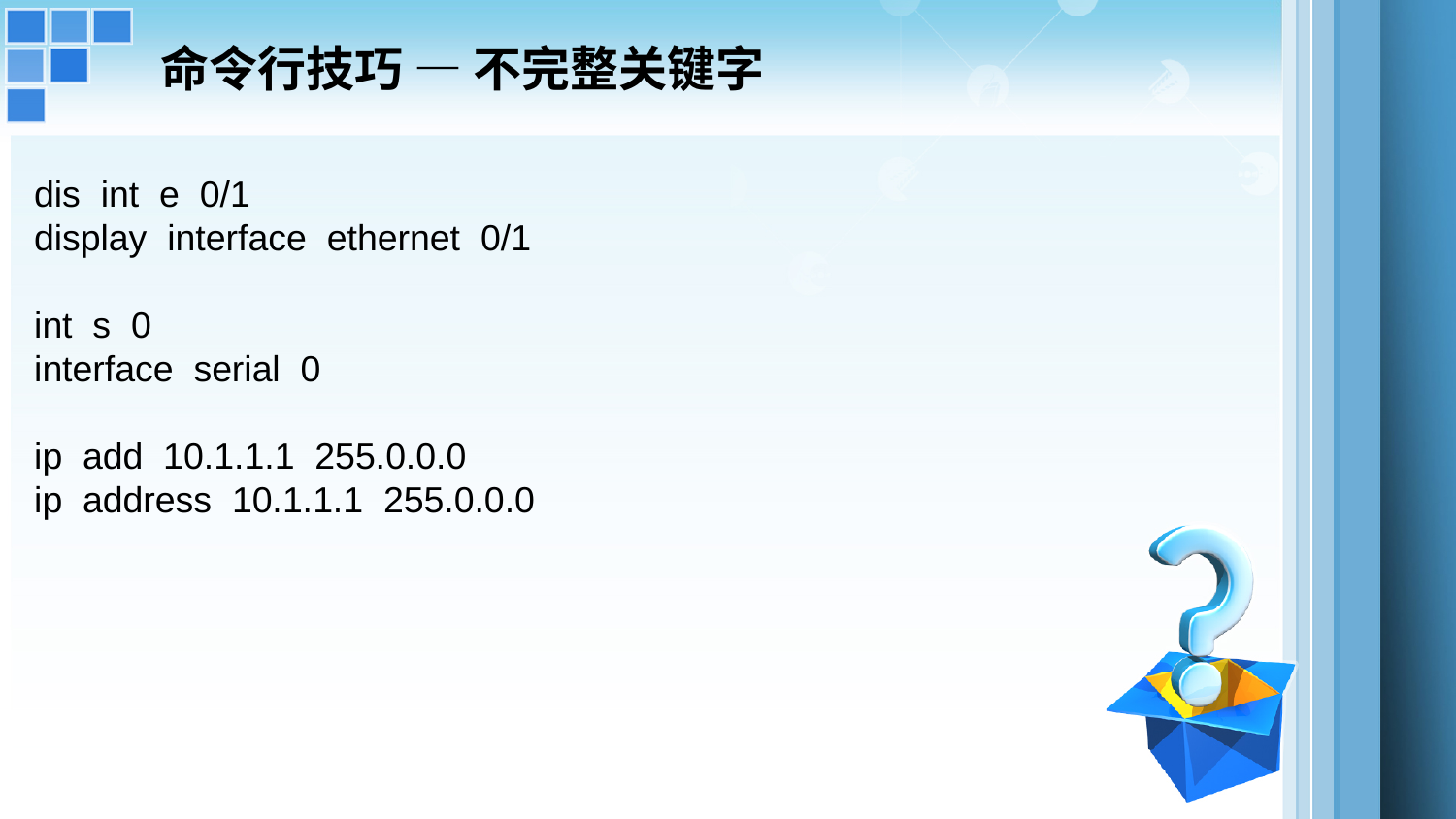

# 命令行技巧 — 不完整关键字
dis  int  e  0/1
display  interface  ethernet  0/1

int  s  0
interface  serial  0

ip  add  10.1.1.1  255.0.0.0
ip  address  10.1.1.1  255.0.0.0